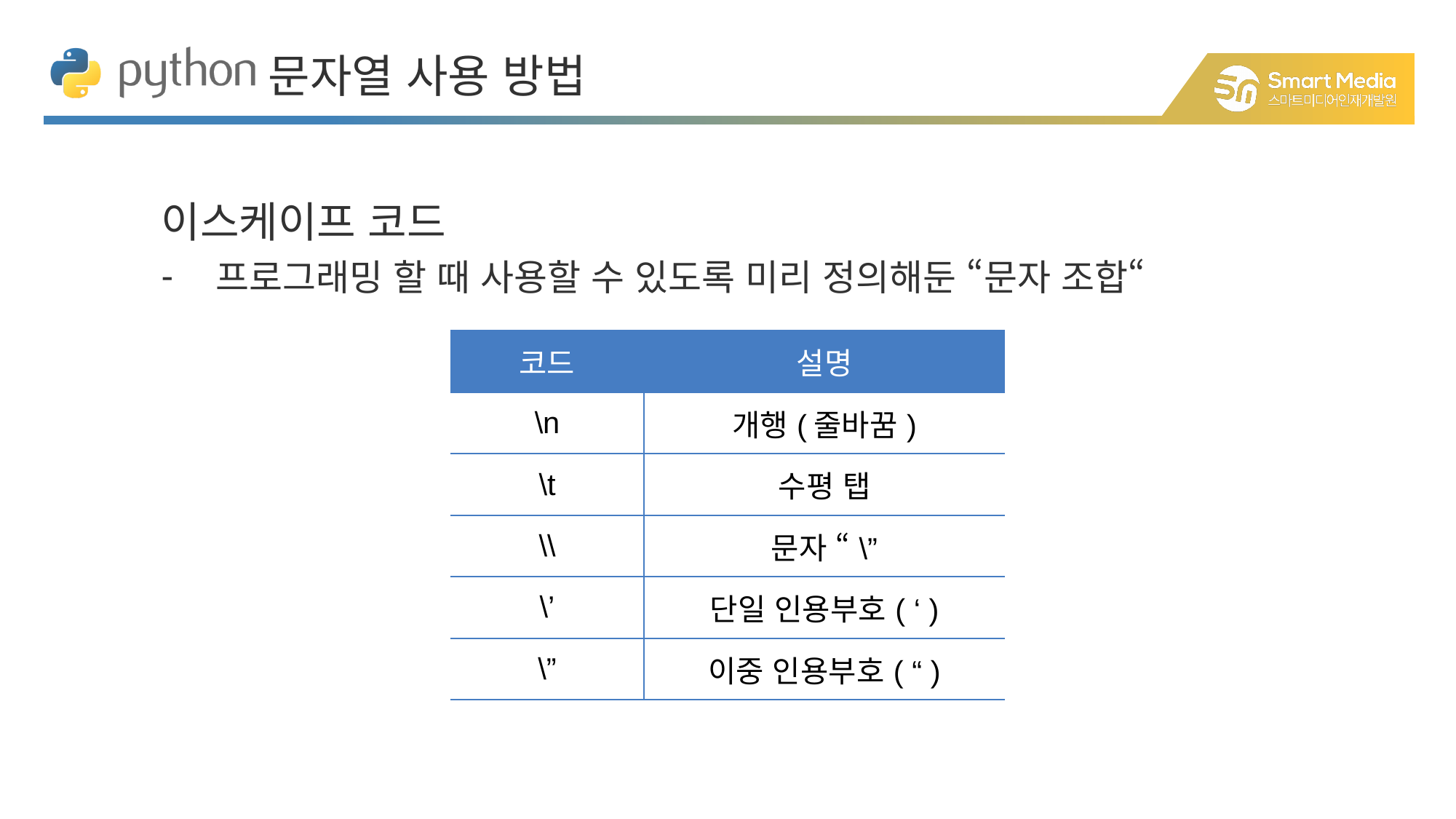

문자열 사용 방법
이스케이프 코드
프로그래밍 할 때 사용할 수 있도록 미리 정의해둔 “문자 조합“
| 코드 | 설명 |
| --- | --- |
| \n | 개행(줄바꿈) |
| \t | 수평 탭 |
| \\ | 문자 “\” |
| \’ | 단일 인용부호( ‘ ) |
| \” | 이중 인용부호( “ ) |